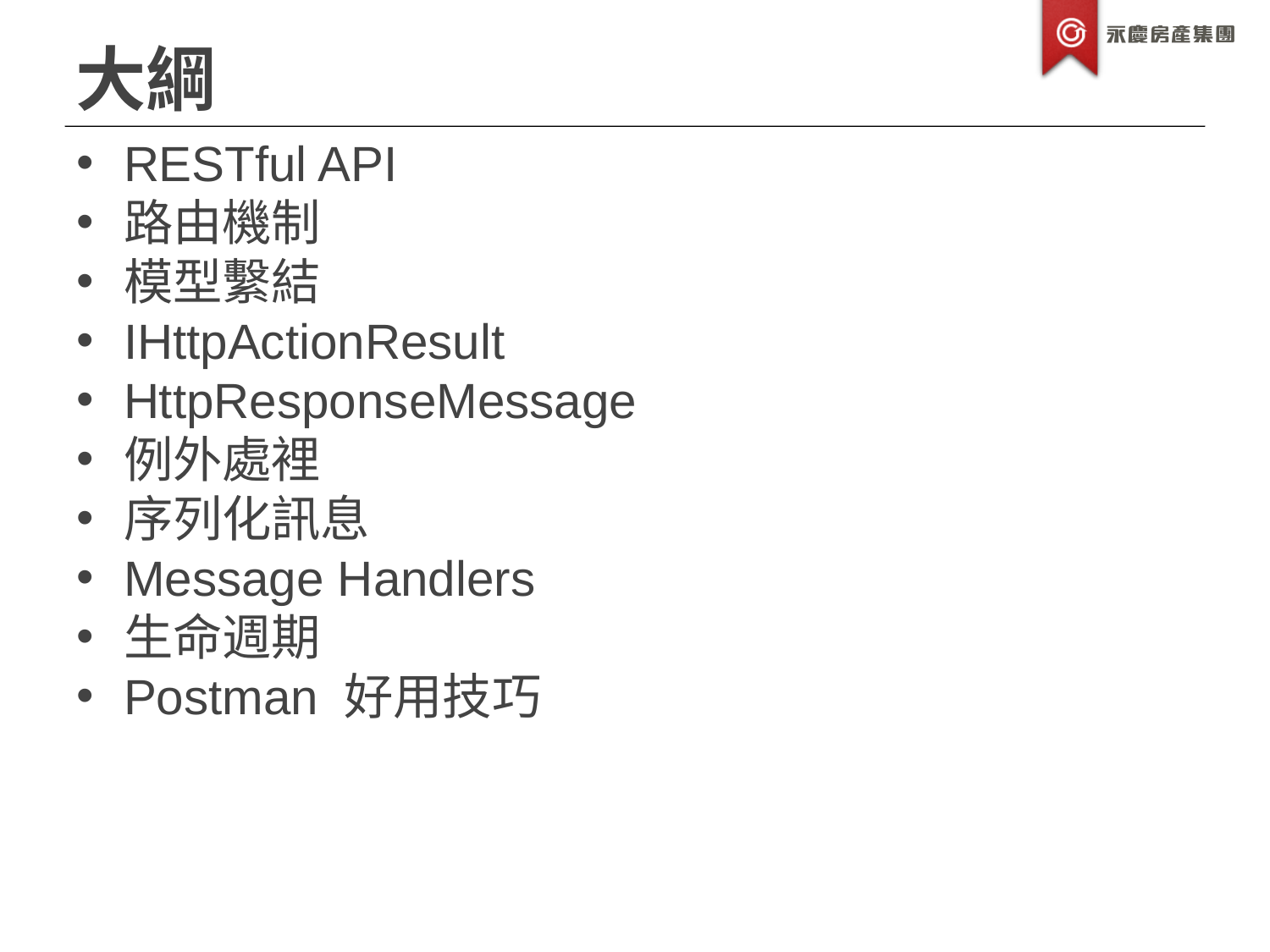

大綱
RESTful API
路由機制
模型繫結
IHttpActionResult
HttpResponseMessage
例外處裡
序列化訊息
Message Handlers
生命週期
Postman 好用技巧